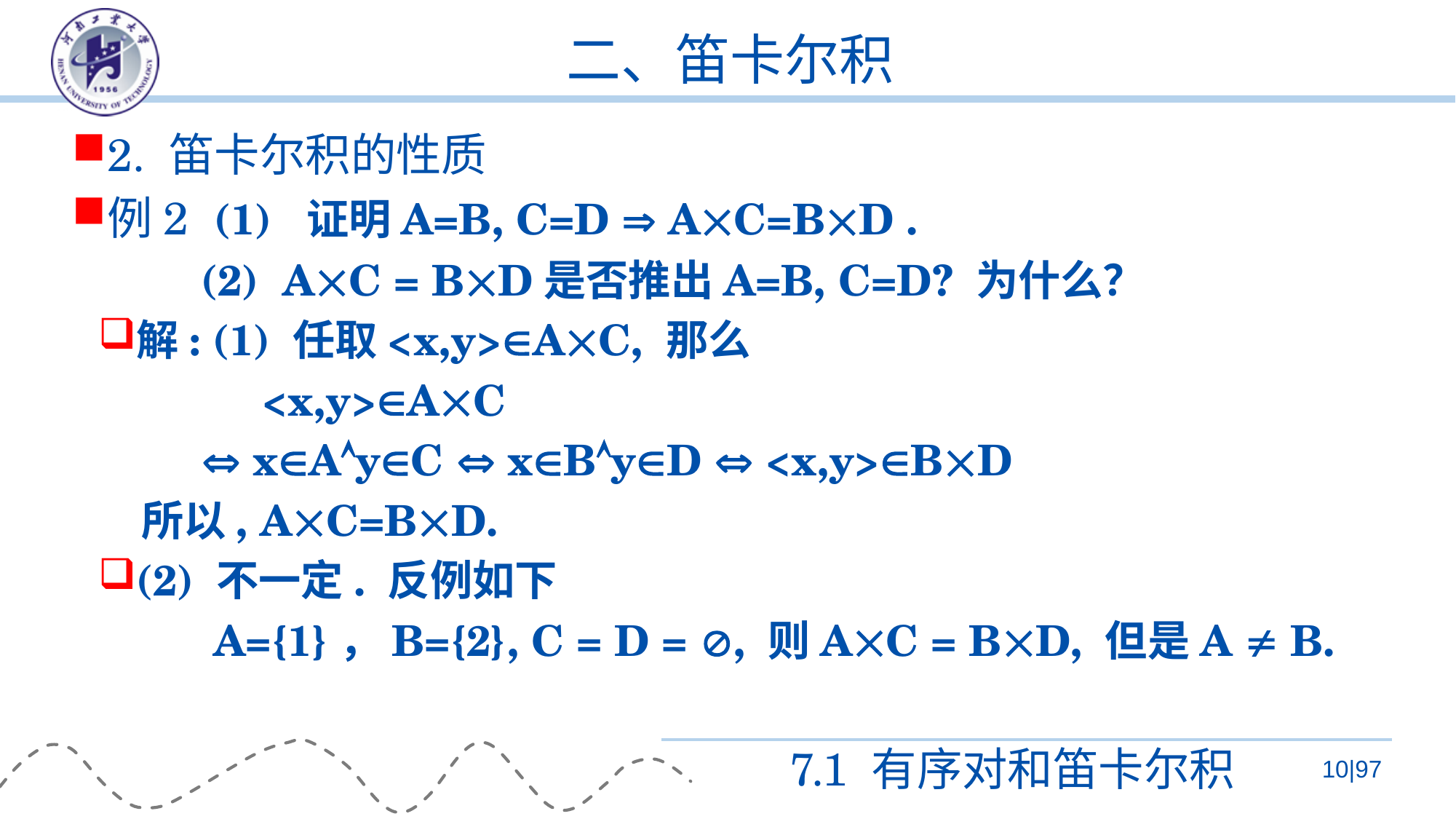

# 二、笛卡尔积
2. 笛卡尔积的性质
例2  (1)  证明A=B, C=D ⇒ A×C=B×D .
(2)  A×C = B×D是否推出A=B, C=D? 为什么？
解: (1) 任取<x,y>∈A×C, 那么
     <x,y>∈A×C
⇔ x∈A∧y∈C ⇔ x∈B∧y∈D ⇔ <x,y>∈B×D
所以, A×C=B×D.
(2) 不一定. 反例如下
 A={1}，B={2}, C = D = ∅, 则A×C = B×D, 但是A ≠ B.
7.1 有序对和笛卡尔积
10|97